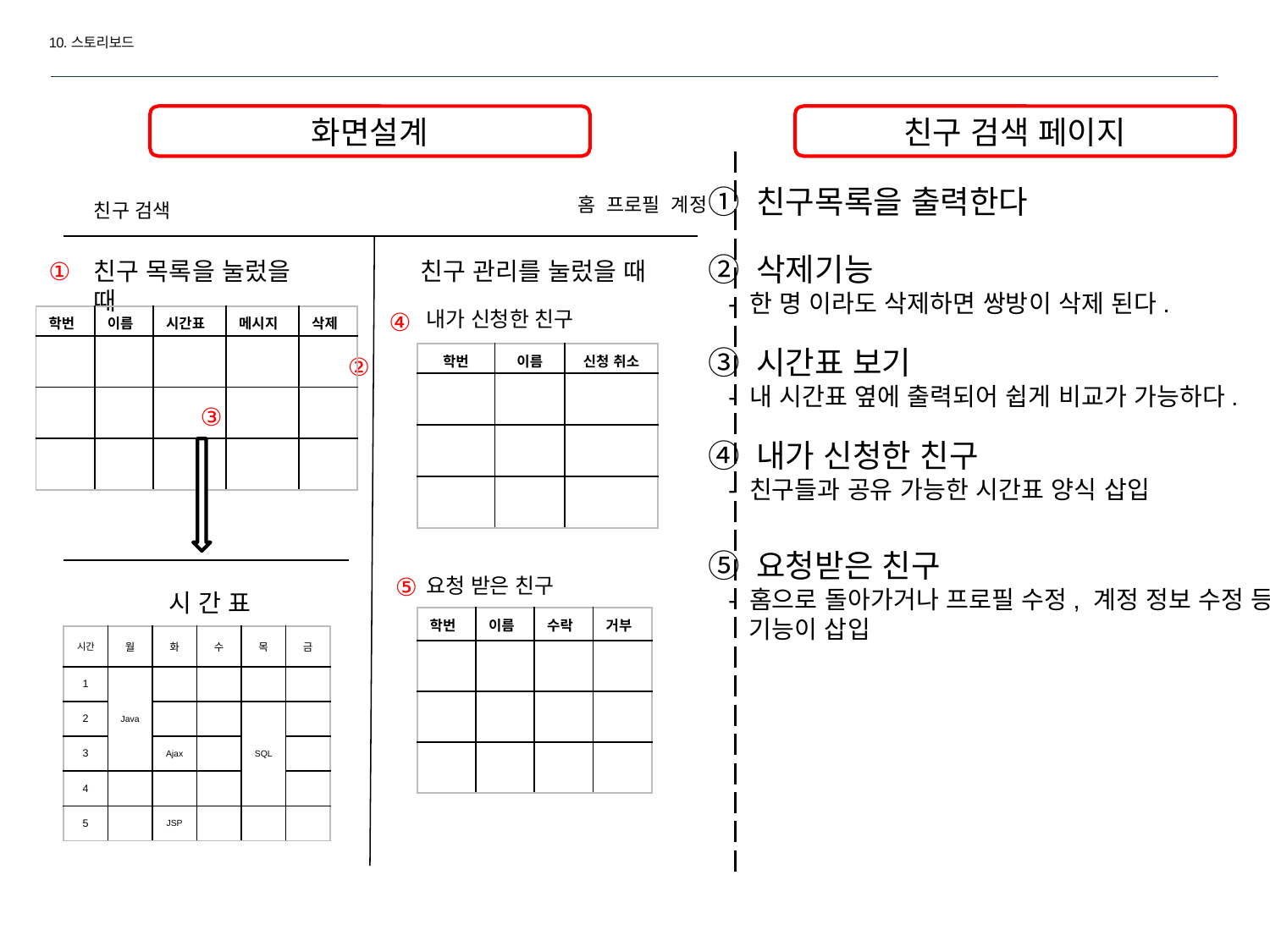

10.스토리보드
화면설계
친구 검색 페이지
① 친구목록을 출력한다

② 삭제기능
  - 한 명 이라도 삭제하면 쌍방이 삭제 된다.
③ 시간표 보기
  - 내 시간표 옆에 출력되어 쉽게 비교가 가능하다.

④ 내가 신청한 친구
  - 친구들과 공유 가능한 시간표 양식 삽입

⑤ 요청받은 친구
  - 홈으로 돌아가거나 프로필 수정, 계정 정보 수정 등의
     기능이 삽입
홈  프로필  계정
친구 검색
친구 관리를 눌렀을 때
①
친구 목록을 눌렀을 때
  ④
내가 신청한 친구
| 학번 | 이름 | 시간표 | 메시지 | 삭제 |
| --- | --- | --- | --- | --- |
|  |  |  |  |  |
|  |  |  |  |  |
|  |  |  |  |  |
 ②
| 학번 | 이름 | 신청 취소 |
| --- | --- | --- |
|  |  |  |
|  |  |  |
|  |  |  |
  ③

⑤
요청 받은 친구
시 간 표
| 학번 | 이름 | 수락 | 거부 |
| --- | --- | --- | --- |
|  |  |  |  |
|  |  |  |  |
|  |  |  |  |
| 시간 | 월 | 화 | 수 | 목 | 금 |
| --- | --- | --- | --- | --- | --- |
| 1 | Java |  |  |  |  |
| 2 |  |  |  | SQL |  |
| 3 |  | Ajax |  |  |  |
| 4 |  |  |  |  |  |
| 5 |  | JSP |  |  |  |